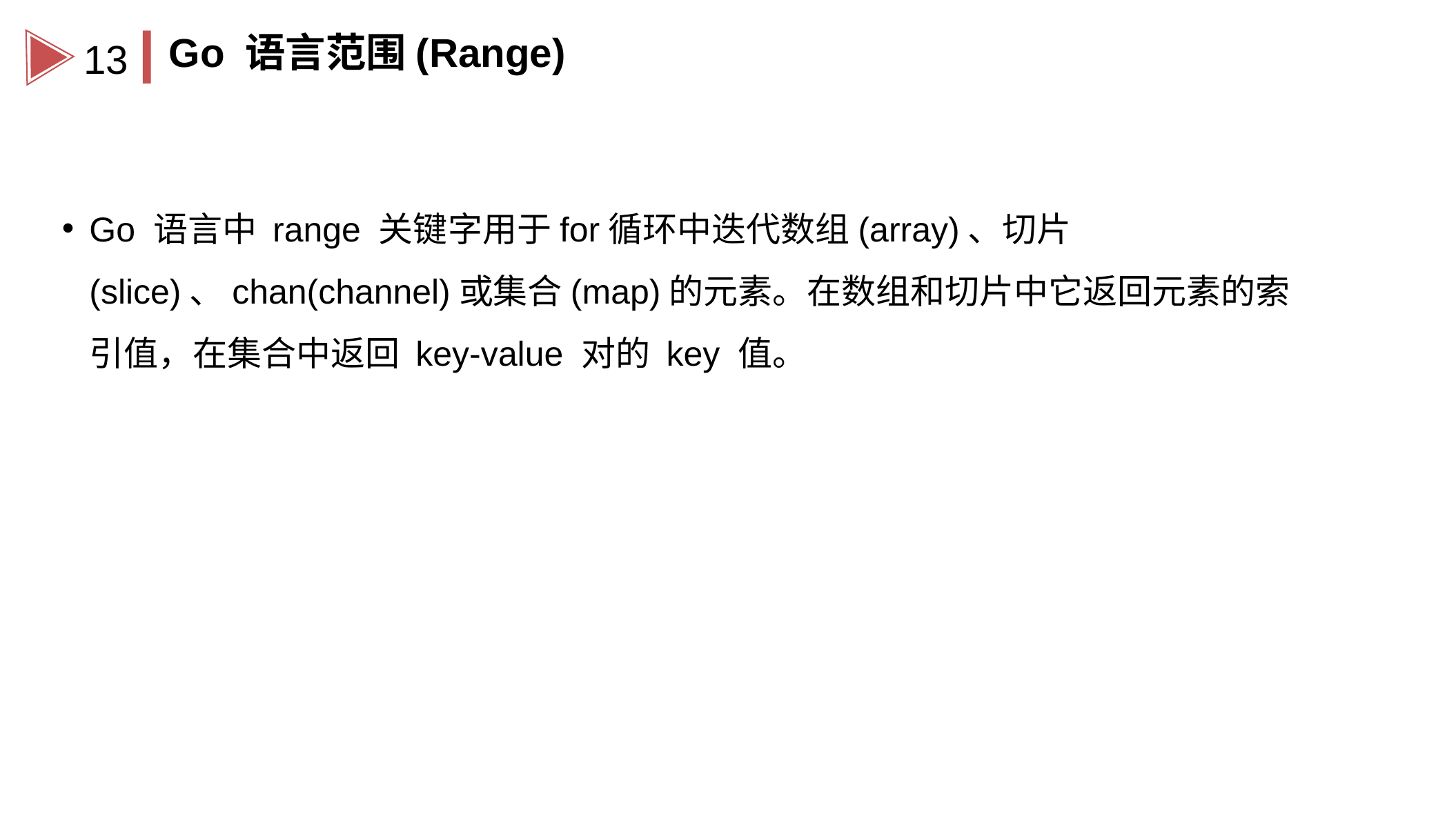

Go 语言范围(Range)
13

Go 语言中 range 关键字用于for循环中迭代数组(array)、切片(slice)、chan(channel)或集合(map)的元素。在数组和切片中它返回元素的索引值，在集合中返回 key-value 对的 key 值。